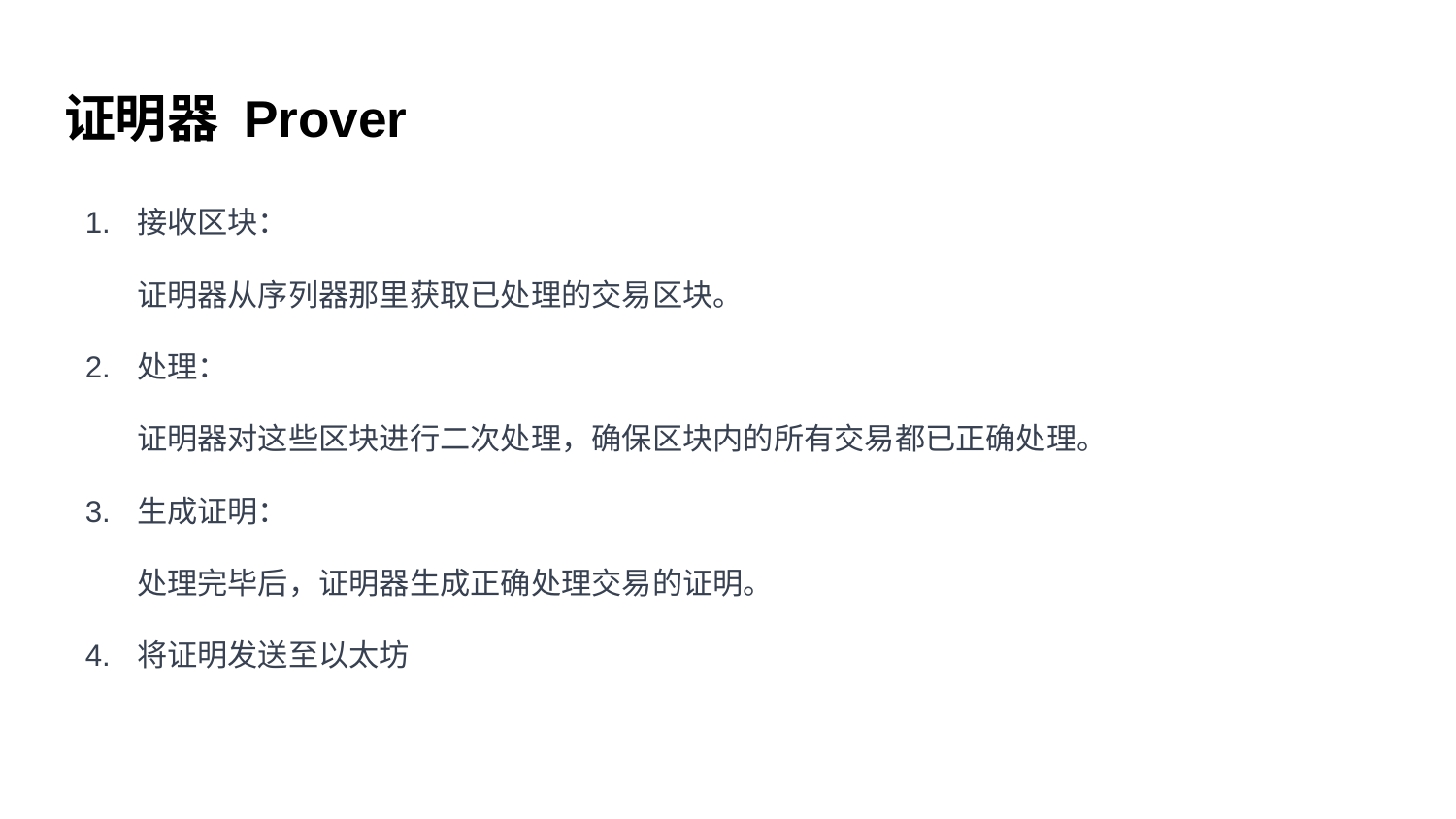

# 证明器 Prover

接收区块：
证明器从序列器那里获取已处理的交易区块。
处理：
证明器对这些区块进行二次处理，确保区块内的所有交易都已正确处理。
生成证明：
处理完毕后，证明器生成正确处理交易的证明。
将证明发送至以太坊